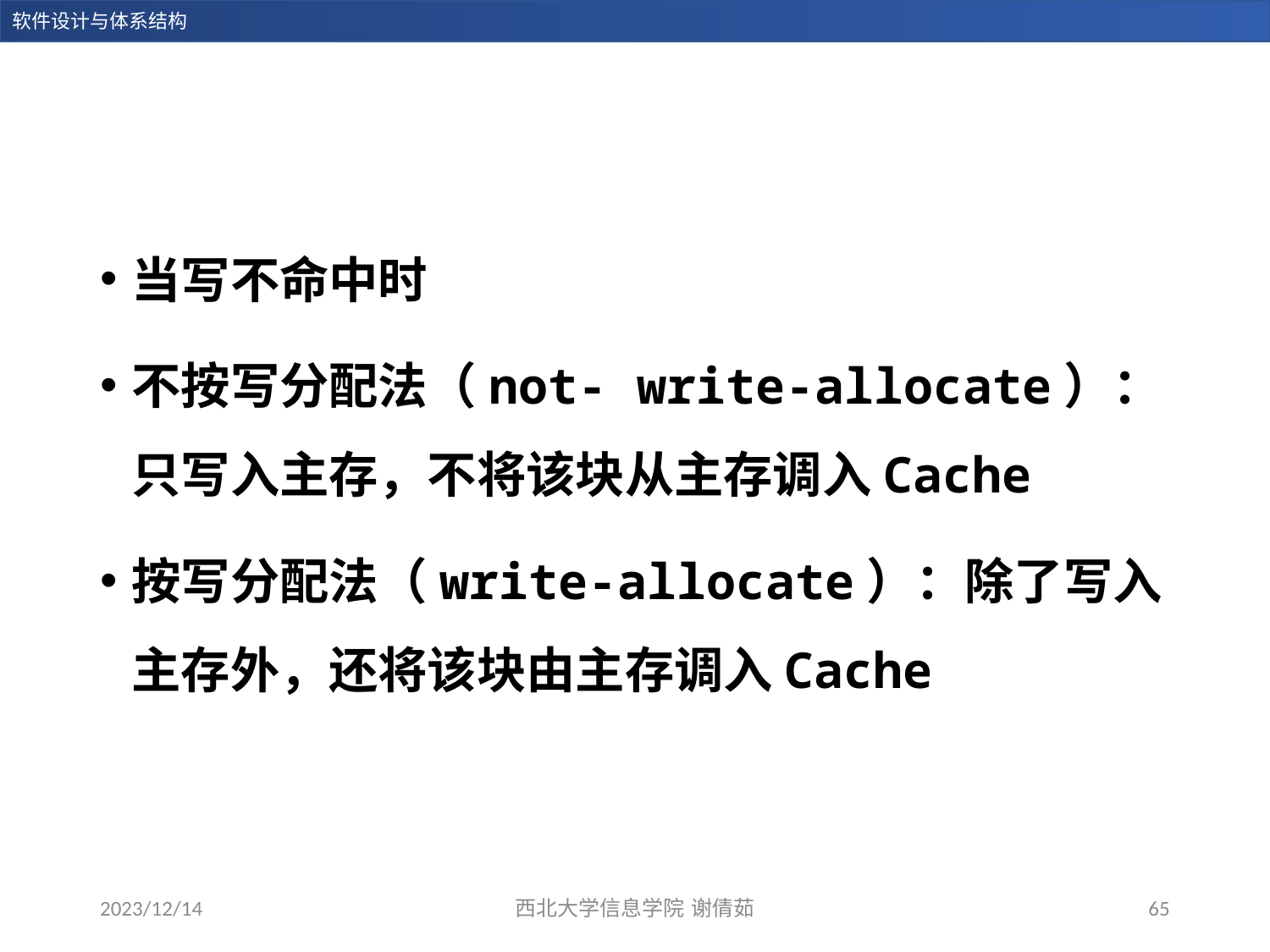

当写不命中时
不按写分配法（not- write-allocate）：只写入主存，不将该块从主存调入Cache
按写分配法（write-allocate）：除了写入主存外，还将该块由主存调入Cache

2023/12/14
西北大学信息学院 谢倩茹
65